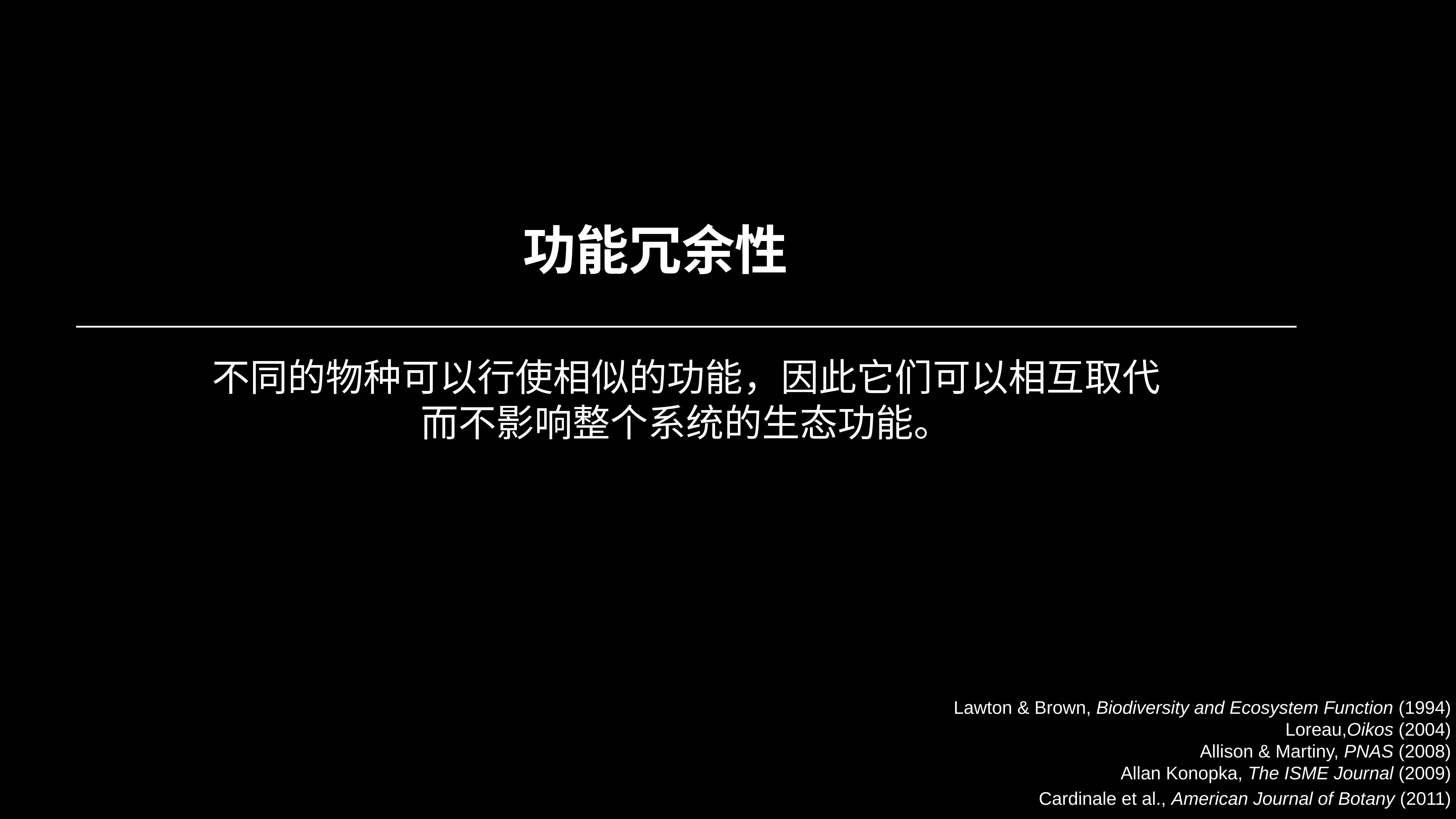

功能冗余性

不同的物种可以行使相似的功能，因此它们可以相互取代
而不影响整个系统的生态功能。
Lawton & Brown, Biodiversity and Ecosystem Function (1994)
Loreau,Oikos (2004)
Allison & Martiny, PNAS (2008)
Allan Konopka, The ISME Journal (2009)
Cardinale et al., American Journal of Botany (2011)